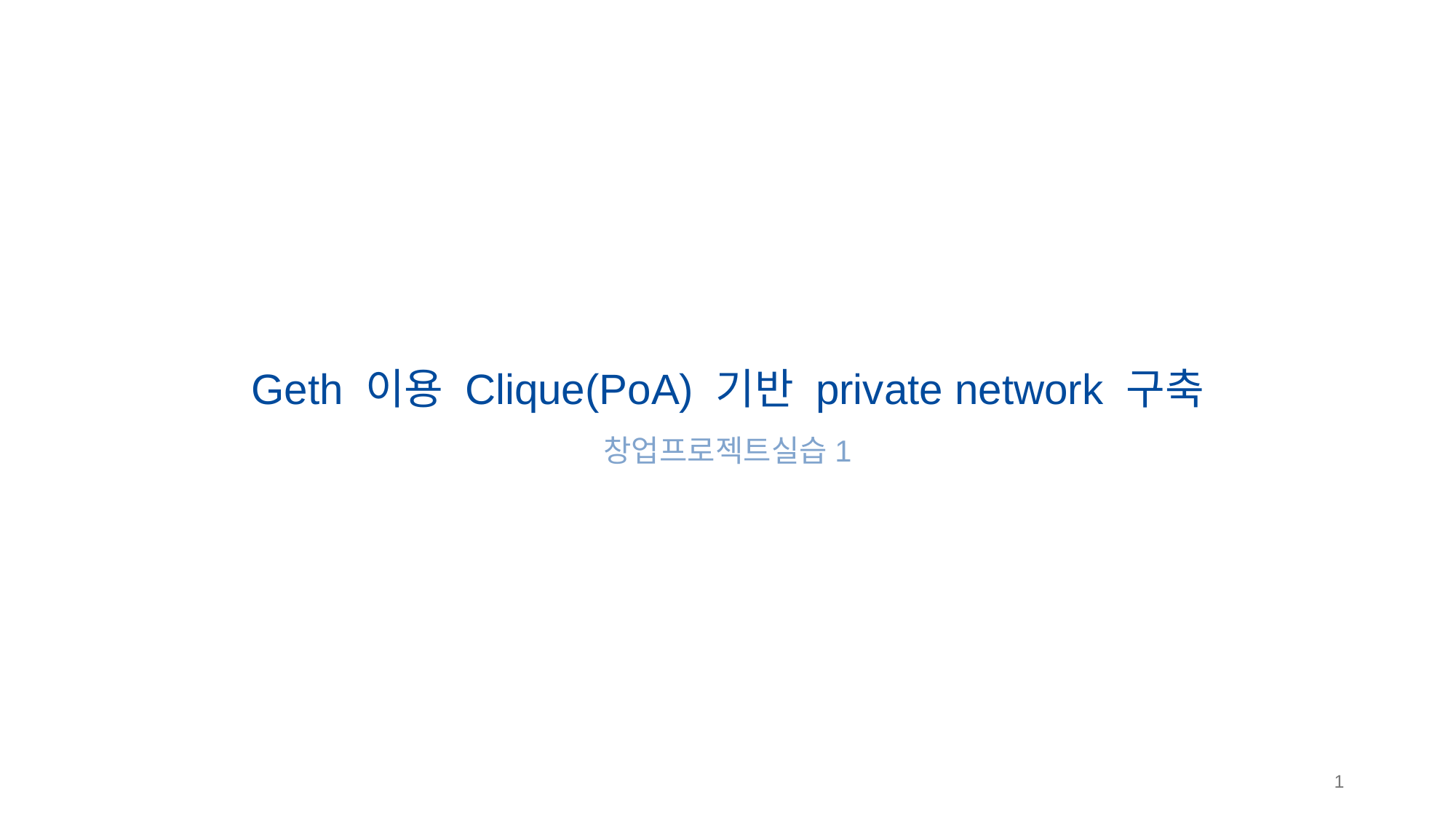

https://geth.ethereum.org/docs/fundamentals/private-network
https://meongae.tistory.com/68
# Geth 이용 Clique(PoA) 기반 private network 구축
창업프로젝트실습1
1